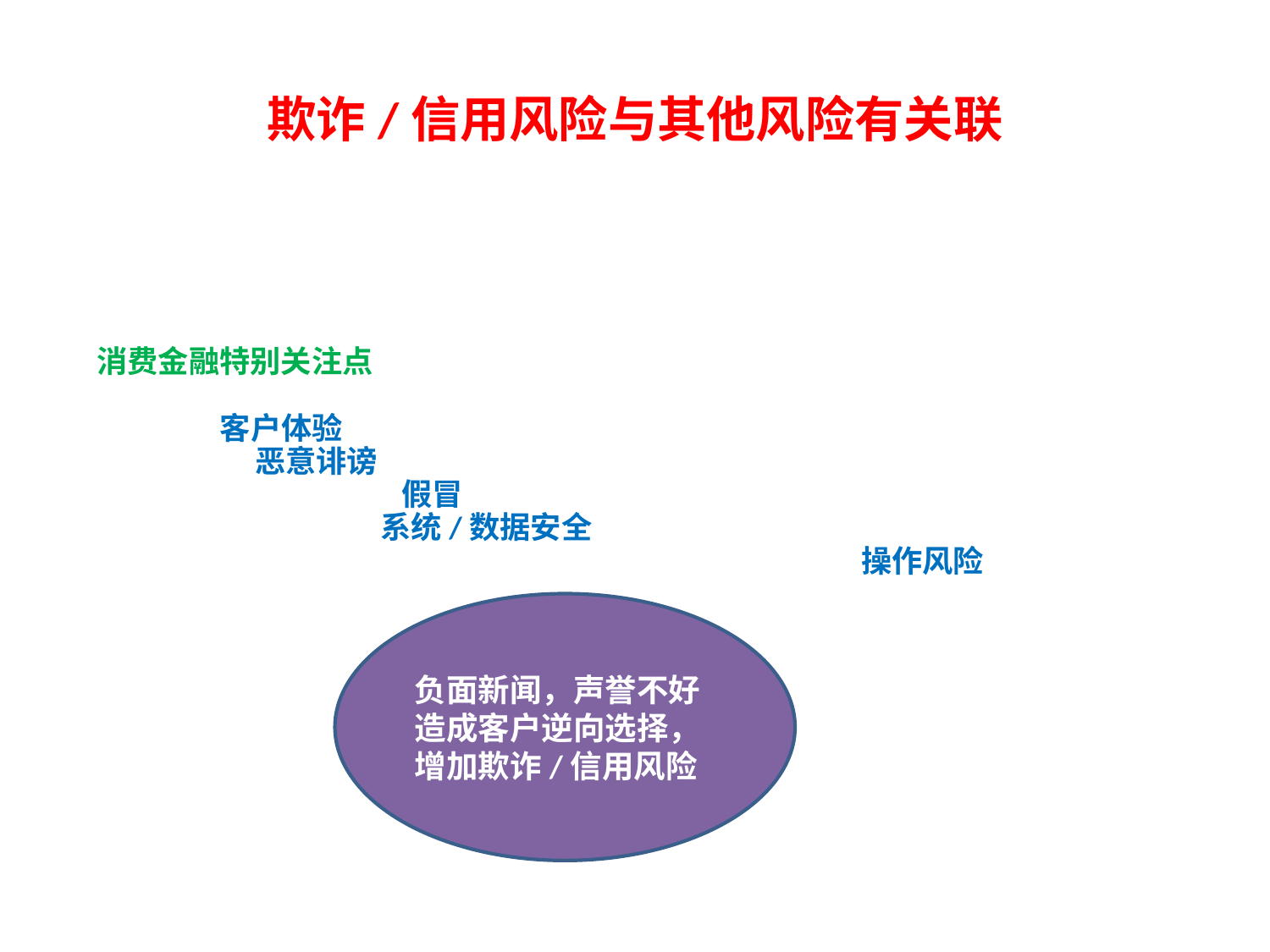

# 欺诈/信用风险与其他风险有关联
消费金融特别关注点
	客户体验
		     恶意诽谤
		                          假冒
			                       系统/数据安全
									                                                                                            操作风险
负面新闻，声誉不好造成客户逆向选择，增加欺诈/信用风险